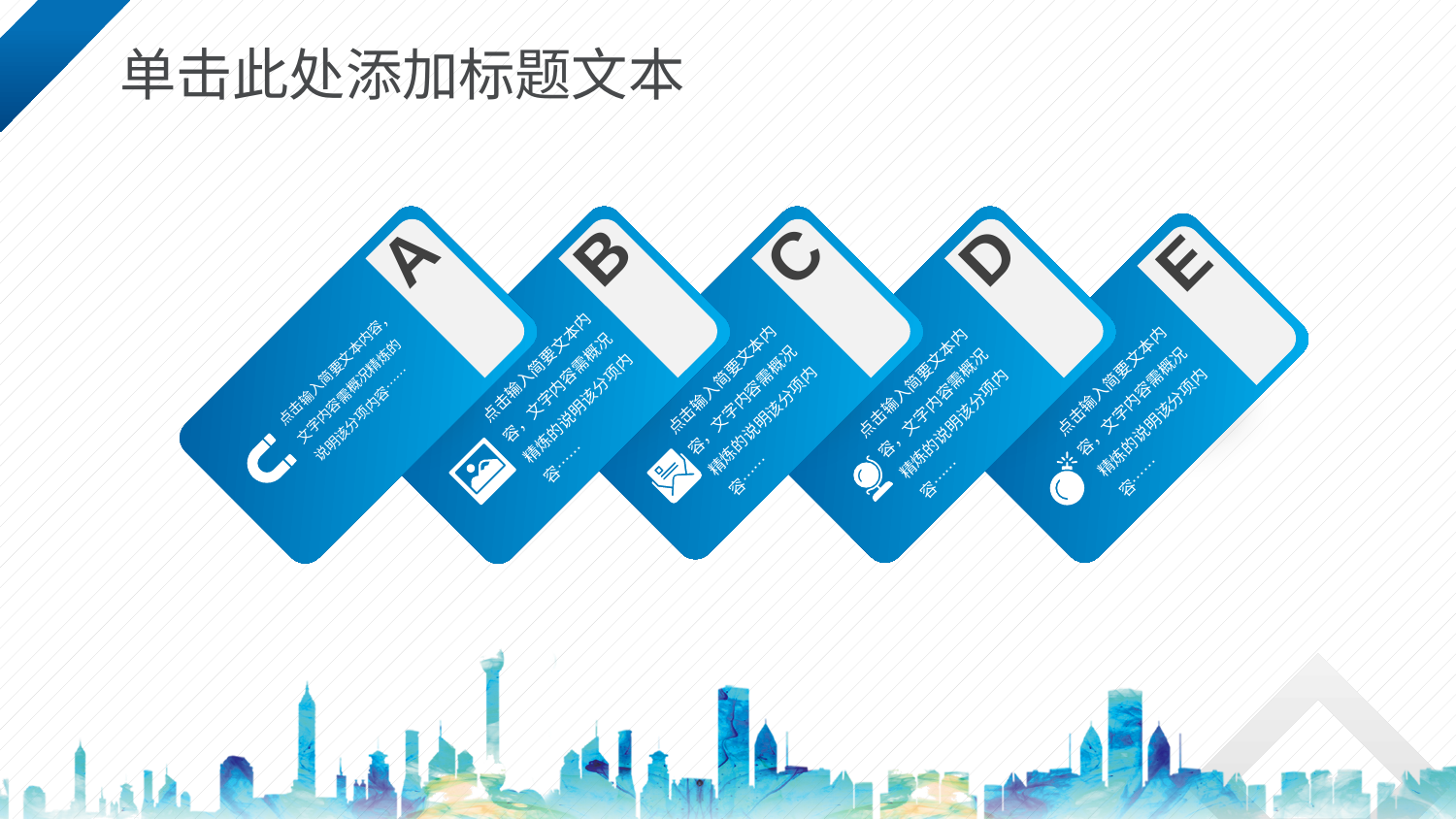

单击此处添加标题文本
D

点击输入简要文本内容，文字内容需概况精炼的说明该分项内容……

C

点击输入简要文本内容，文字内容需概况精炼的说明该分项内容……

B

点击输入简要文本内容，文字内容需概况精炼的说明该分项内容……

A

点击输入简要文本内容，文字内容需概况精炼的说明该分项内容……

E

点击输入简要文本内容，文字内容需概况精炼的说明该分项内容……